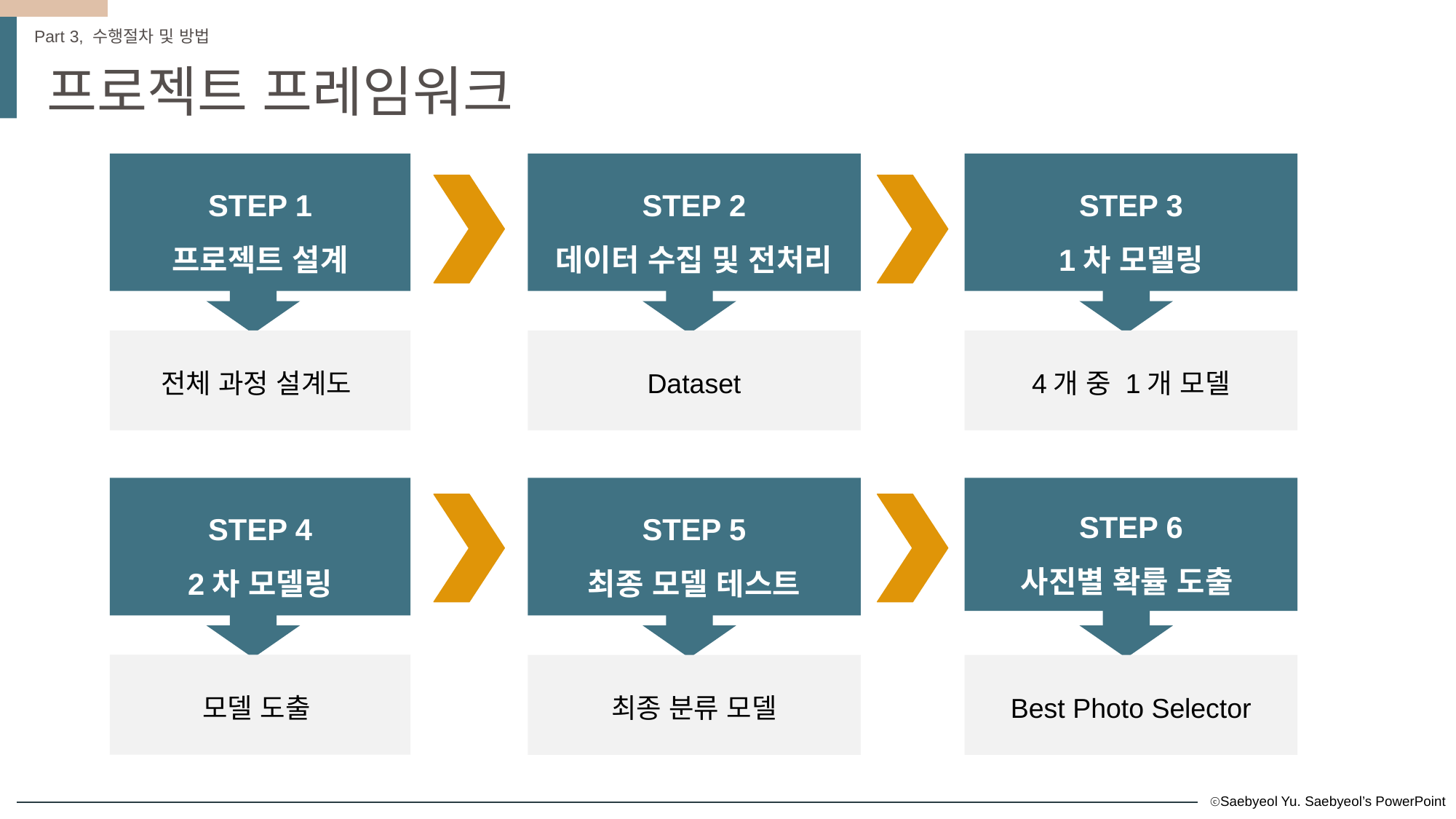

Part 3, 수행절차 및 방법
프로젝트 프레임워크
STEP 1
프로젝트 설계
전체 과정 설계도
STEP 2
데이터 수집 및 전처리
Dataset
STEP 3
1차 모델링
4개 중 1개 모델

STEP 4
2차 모델링
모델 도출
STEP 5
최종 모델 테스트
최종 분류 모델
STEP 6
사진별 확률 도출
Best Photo Selector